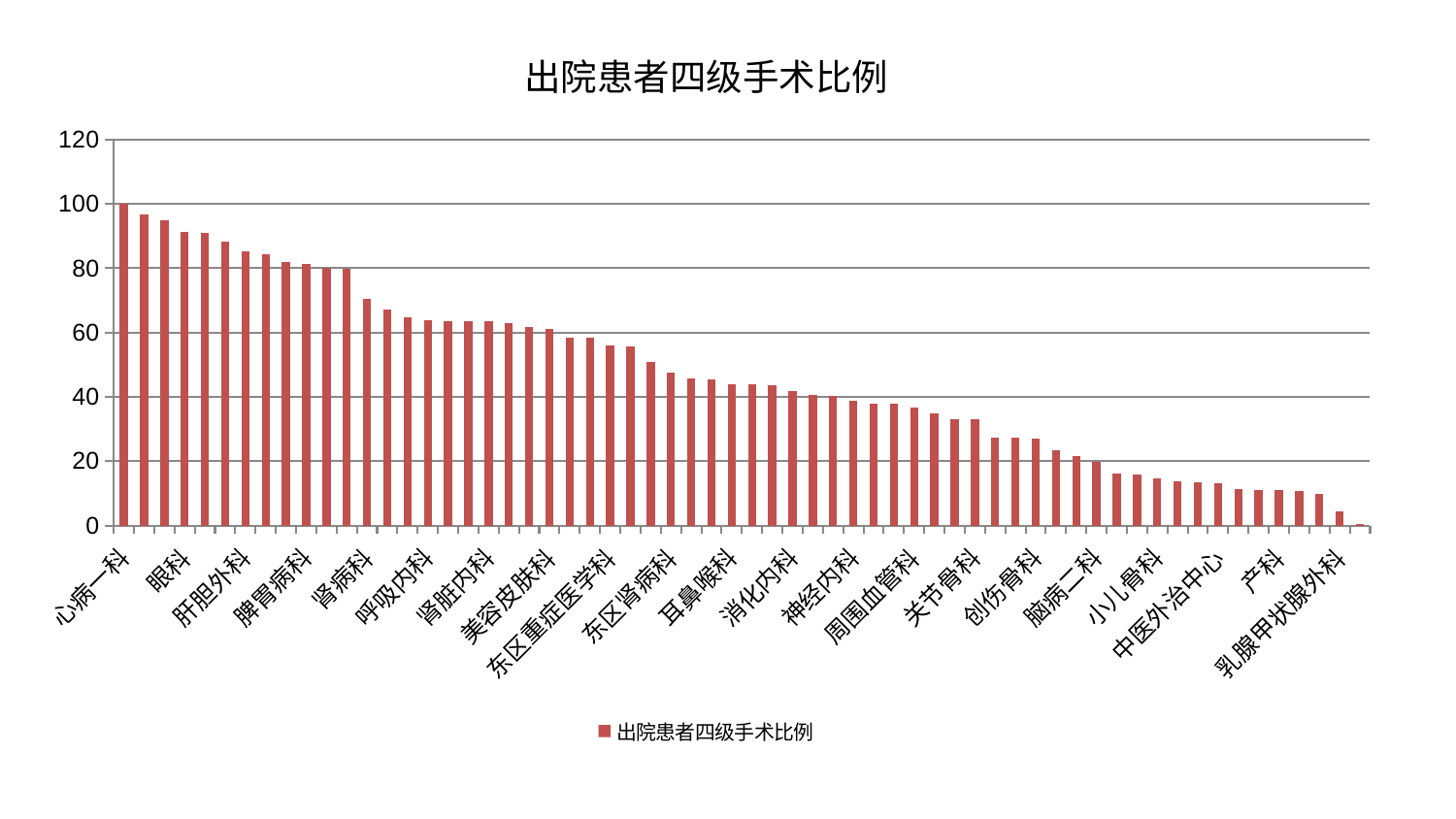

### Chart: 出院患者四级手术比例

| Category | 出院患者四级手术比例 |
|---|---|
| 心病一科 | 100.0 |
| 肿瘤内科 | 96.6788293313183 |
| 神经外科 | 95.00665993616316 |
| 眼科 | 91.28385439886118 |
| 推拿科 | 91.1083241397075 |
| 重症医学科 | 88.36790288874359 |
| 肝胆外科 | 85.38374361701406 |
| 骨科 | 84.28433857345709 |
| 风湿病科 | 82.06402870026517 |
| 脾胃病科 | 81.22859354861036 |
| 肛肠科 | 80.06346350665957 |
| 皮肤科 | 79.85828405014858 |
| 肾病科 | 70.43811220517473 |
| 泌尿外科 | 67.03846252981661 |
| 心病三科 | 64.6774143907467 |
| 呼吸内科 | 63.82321349985561 |
| 医院 | 63.57239992618327 |
| 脑病一科 | 63.53830971409466 |
| 肾脏内科 | 63.478441327507895 |
| 妇二科 | 62.8648061597397 |
| 小儿推拿科 | 61.86924499959566 |
| 美容皮肤科 | 61.14641666648331 |
| 儿科 | 58.55435940321808 |
| 心病二科 | 58.26893569686703 |
| 东区重症医学科 | 55.9436487092206 |
| 内分泌科 | 55.63090839017374 |
| 治未病中心 | 50.94564394894917 |
| 东区肾病科 | 47.479110251547844 |
| 男科 | 45.66769632479244 |
| 妇科妇二科合并 | 45.558509943430536 |
| 耳鼻喉科 | 43.92617292318412 |
| 普通外科 | 43.75575648659245 |
| 心病四科 | 43.596434164150615 |
| 消化内科 | 41.88347845918785 |
| 中医经典科 | 40.590605506018846 |
| 脾胃科消化科合并 | 40.24422040561985 |
| 神经内科 | 38.70913489701344 |
| 康复科 | 38.02413039178351 |
| 肝病科 | 37.78466111480007 |
| 周围血管科 | 36.726858006933824 |
| 身心医学科 | 34.792651161711085 |
| 显微骨科 | 33.110461309119124 |
| 关节骨科 | 32.945093837913205 |
| 针灸科 | 27.28898479011834 |
| 微创骨科 | 27.282874001685826 |
| 创伤骨科 | 27.14152867232198 |
| 西区重症医学科 | 23.387610115018436 |
| 口腔科 | 21.478609550981215 |
| 脑病二科 | 19.865418741285445 |
| 妇科 | 16.232768307693952 |
| 血液科 | 15.742181318396117 |
| 小儿骨科 | 14.60927065173399 |
| 胸外科 | 13.734467417457271 |
| 运动损伤骨科 | 13.450852660279626 |
| 中医外治中心 | 13.025647349936001 |
| 心血管内科 | 11.226298183232787 |
| 脑病三科 | 11.131281363322854 |
| 产科 | 11.016938461686992 |
| 老年医学科 | 10.710887277117783 |
| 脊柱骨科 | 9.761434793503959 |
| 乳腺甲状腺外科 | 4.26131101605448 |
| 综合内科 | 0.5720274789404658 |
13